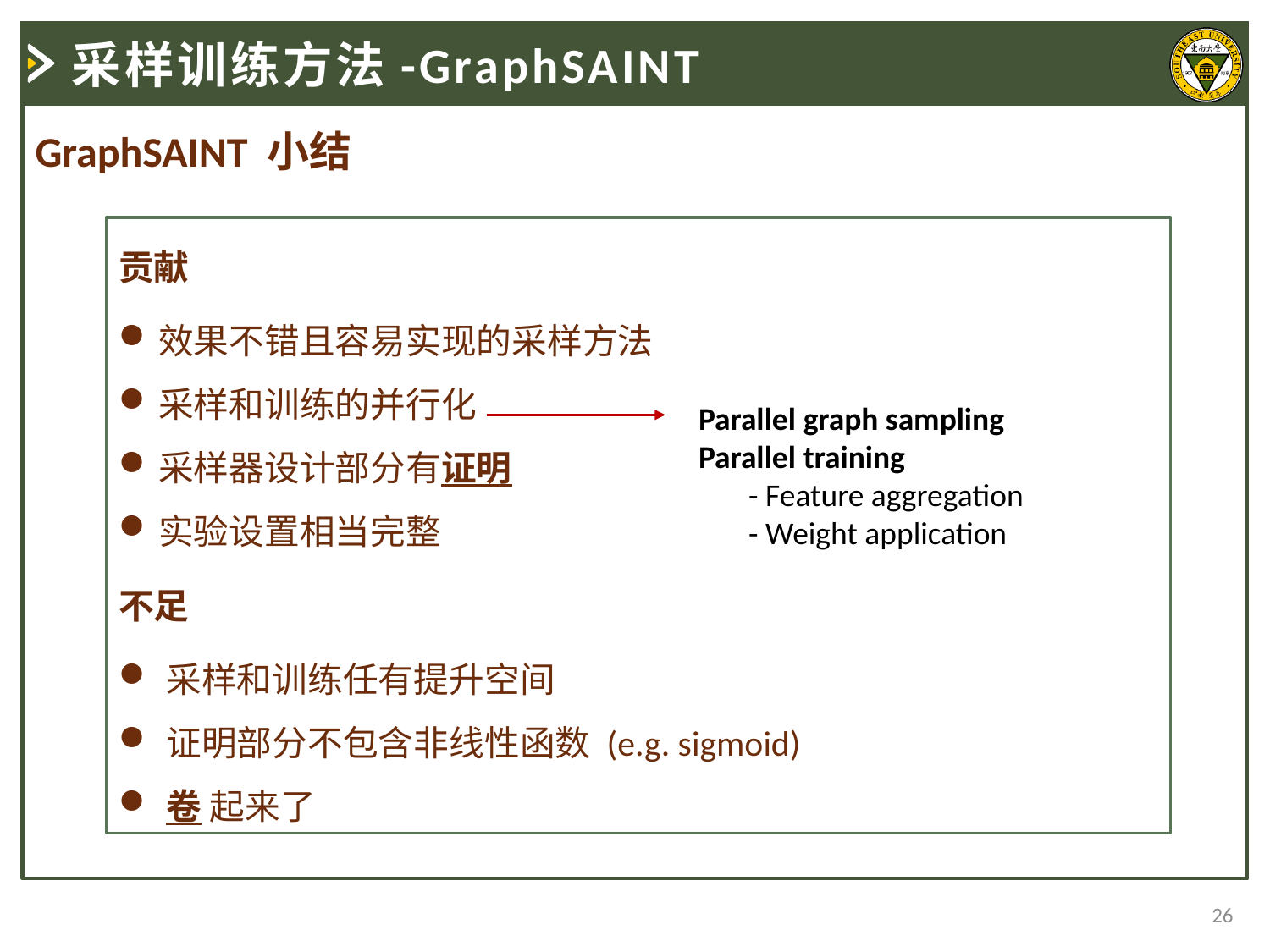

采样训练方法-GraphSAINT
GraphSAINT 小结
贡献
效果不错且容易实现的采样方法
采样和训练的并行化
采样器设计部分有证明
实验设置相当完整
不足
采样和训练任有提升空间
证明部分不包含非线性函数 (e.g. sigmoid)
卷 起来了
Parallel graph sampling
Parallel training
- Feature aggregation
- Weight application
26